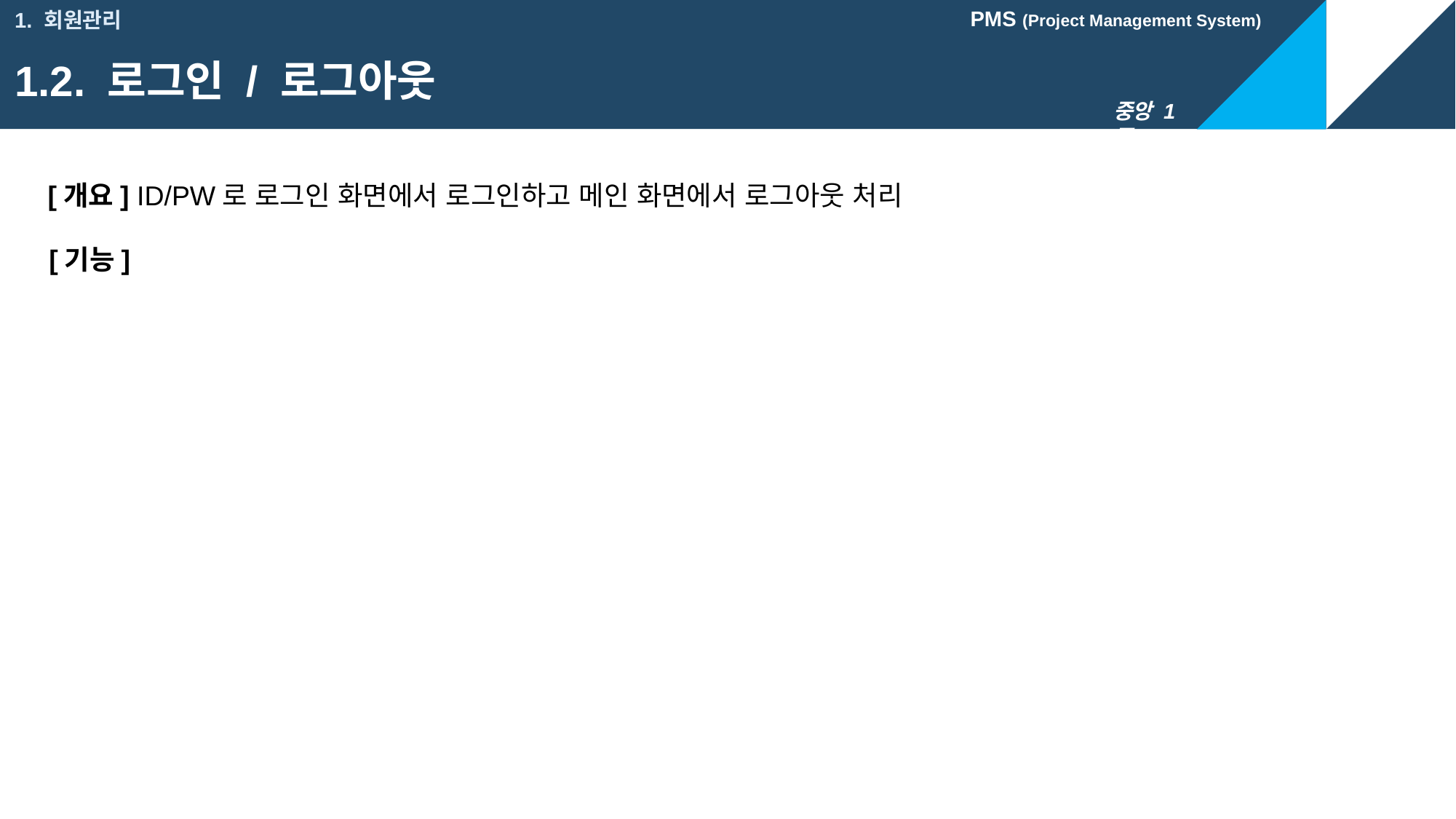

1. 회원관리
1.2. 로그인 / 로그아웃
[개요] ID/PW로 로그인 화면에서 로그인하고 메인 화면에서 로그아웃 처리
[기능]